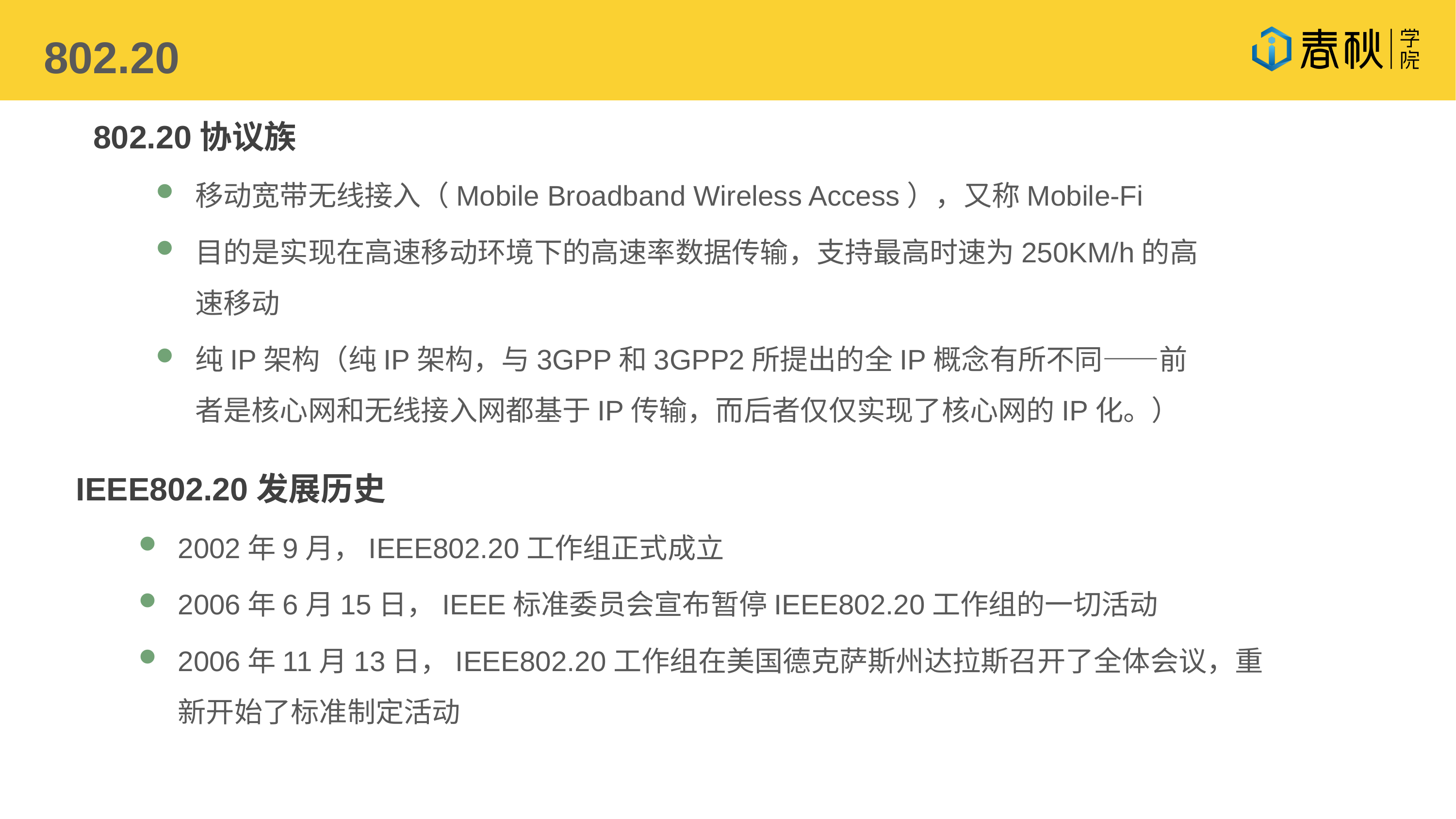

802.20
802.20协议族
移动宽带无线接入（Mobile Broadband Wireless Access），又称Mobile-Fi
目的是实现在高速移动环境下的高速率数据传输，支持最高时速为250KM/h的高速移动
纯IP架构（纯IP架构，与3GPP和3GPP2所提出的全IP概念有所不同——前者是核心网和无线接入网都基于IP传输，而后者仅仅实现了核心网的IP化。）
IEEE802.20发展历史
2002年9月，IEEE802.20工作组正式成立
2006年6月15日，IEEE标准委员会宣布暂停IEEE802.20工作组的一切活动
2006年11月13日，IEEE802.20工作组在美国德克萨斯州达拉斯召开了全体会议，重新开始了标准制定活动